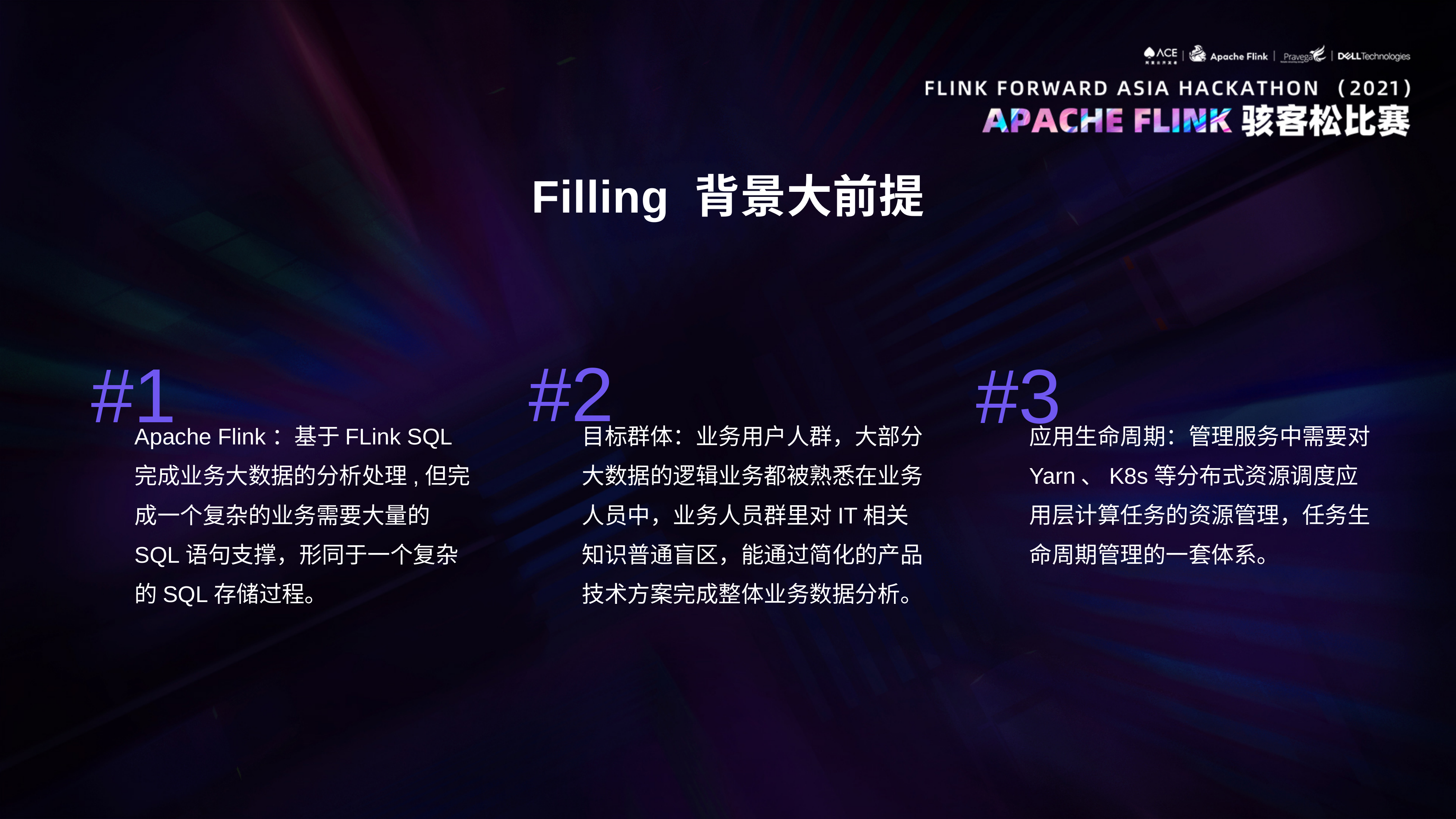

E6636BC20180234D78A0072836F0BAB0F2B9B20E1FC76B80A6D98E35B1532BABDB4EB6385161FB0D22092808C84662EB9A09212A61D05B911BBFC2137CAE22DE24F092ADB0257647F40824D7682246A28692ECA57747672198DB019AF066FC78DBC62A9CCE3
Filling 背景大前提
#2
#1
#3
Apache Flink：基于FLink SQL 完成业务大数据的分析处理,但完成一个复杂的业务需要大量的SQL语句支撑，形同于一个复杂的SQL存储过程。
目标群体：业务用户人群，大部分大数据的逻辑业务都被熟悉在业务人员中，业务人员群里对IT相关知识普通盲区，能通过简化的产品技术方案完成整体业务数据分析。
应用生命周期：管理服务中需要对Yarn、K8s等分布式资源调度应用层计算任务的资源管理，任务生命周期管理的一套体系。